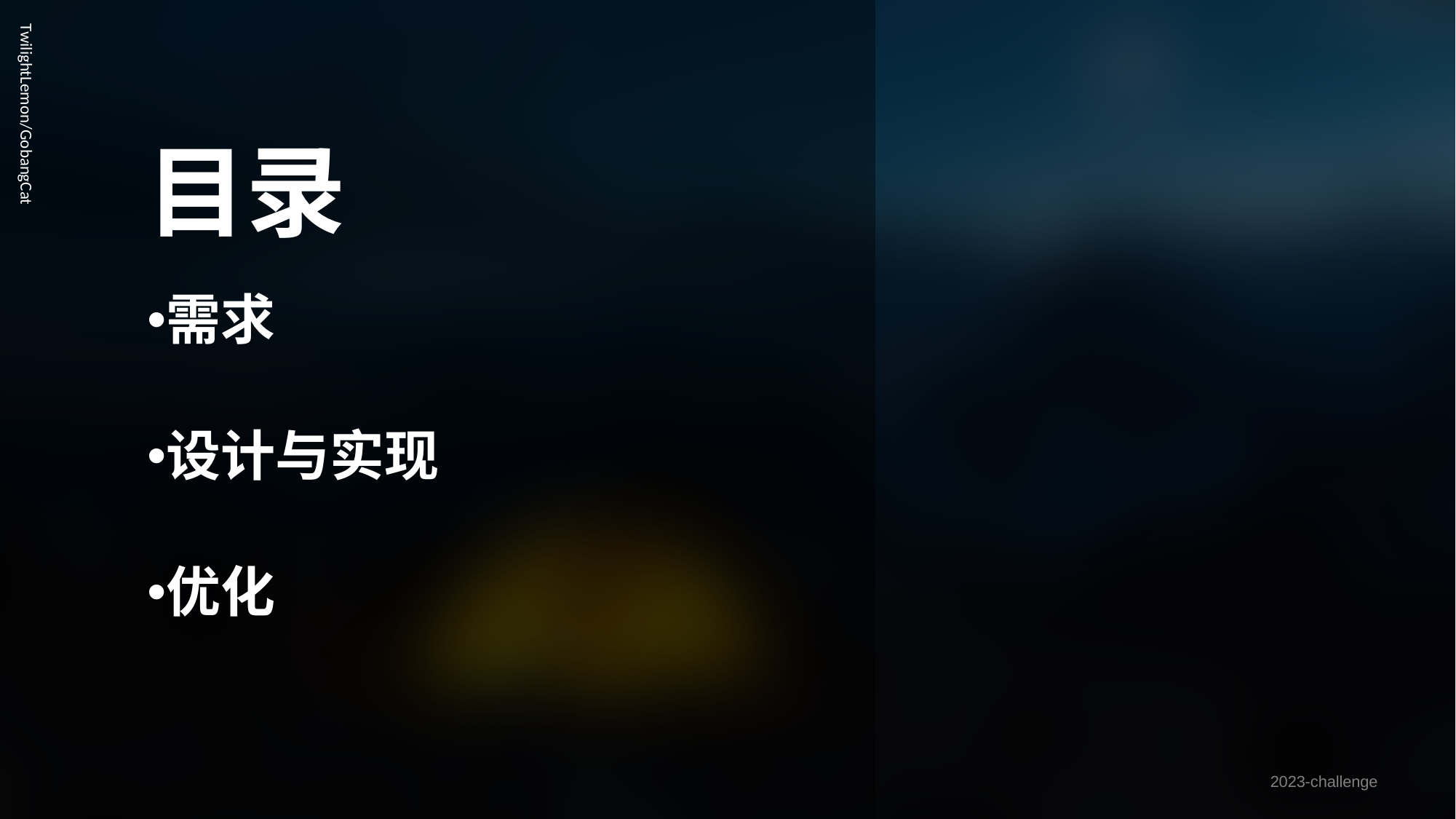

# 目录
TwilightLemon/GobangCat
需求

设计与实现

优化
2023-challenge